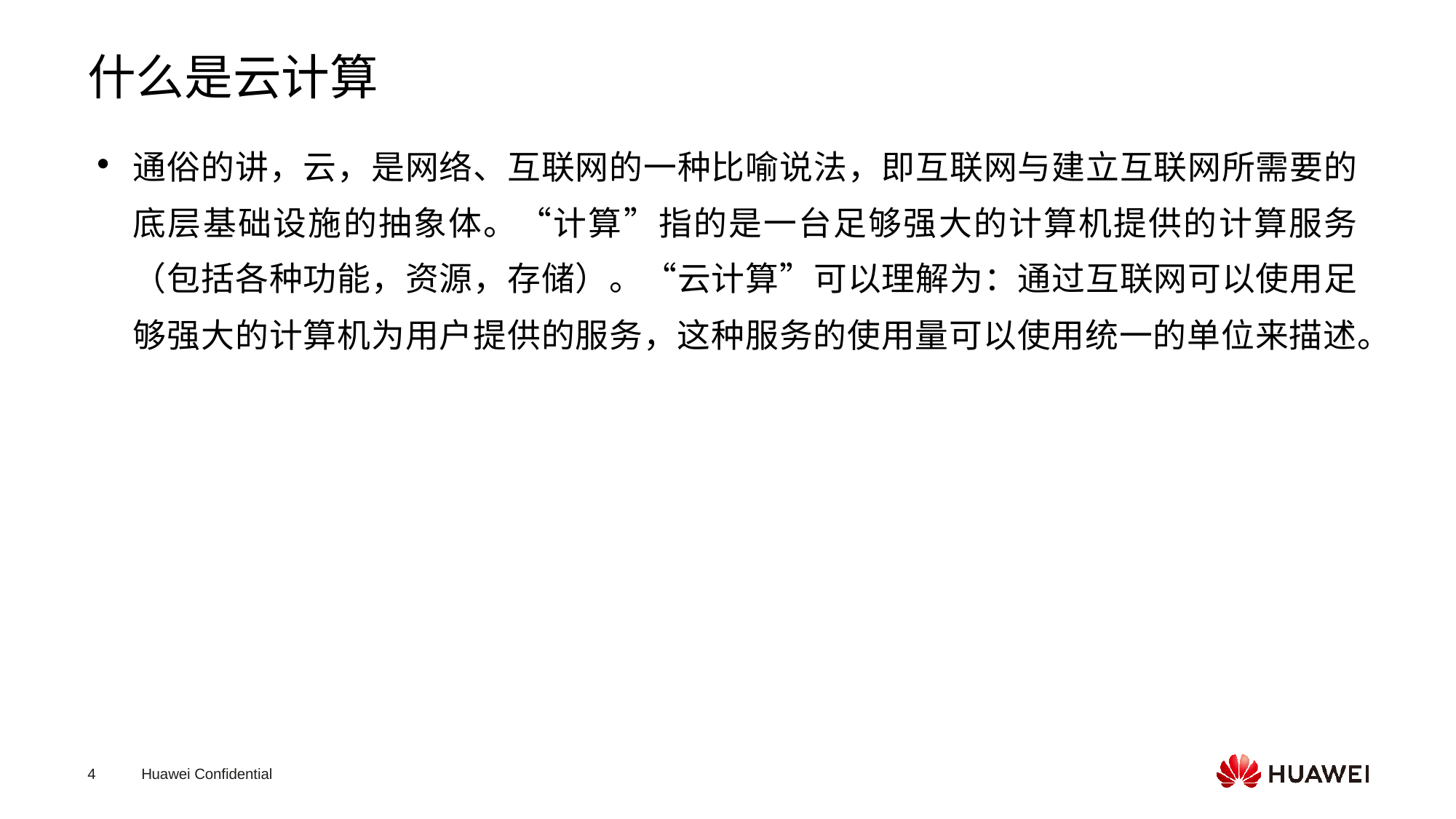

# 什么是云计算
通俗的讲，云，是网络、互联网的一种比喻说法，即互联网与建立互联网所需要的底层基础设施的抽象体。“计算”指的是一台足够强大的计算机提供的计算服务（包括各种功能，资源，存储）。“云计算”可以理解为：通过互联网可以使用足够强大的计算机为用户提供的服务，这种服务的使用量可以使用统一的单位来描述。